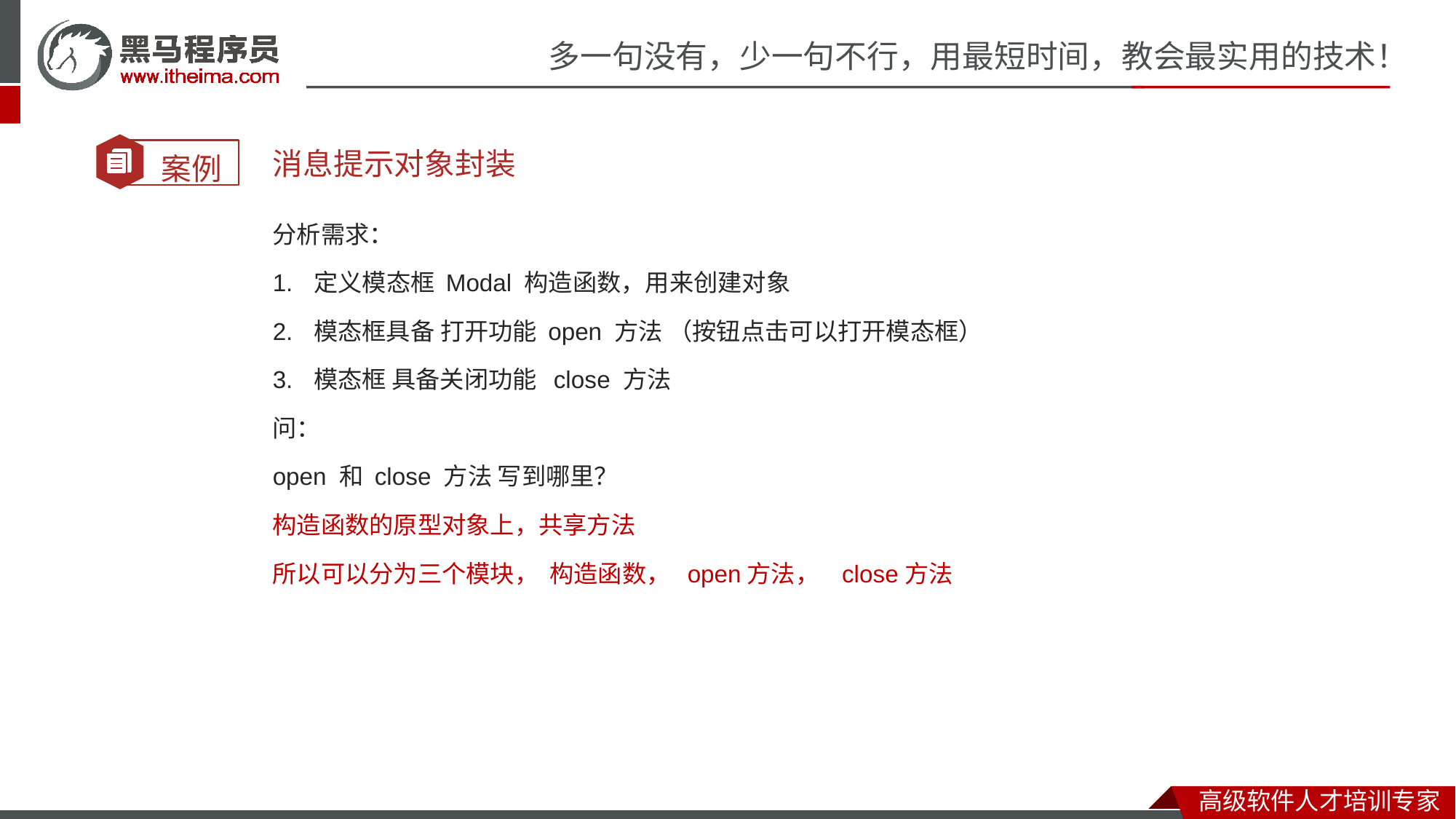

消息提示对象封装
分析需求：
定义模态框 Modal 构造函数，用来创建对象
模态框具备 打开功能 open 方法 （按钮点击可以打开模态框）
模态框 具备关闭功能  close 方法
问：
open 和 close 方法 写到哪里？
构造函数的原型对象上，共享方法
所以可以分为三个模块，  构造函数，  open方法，   close方法